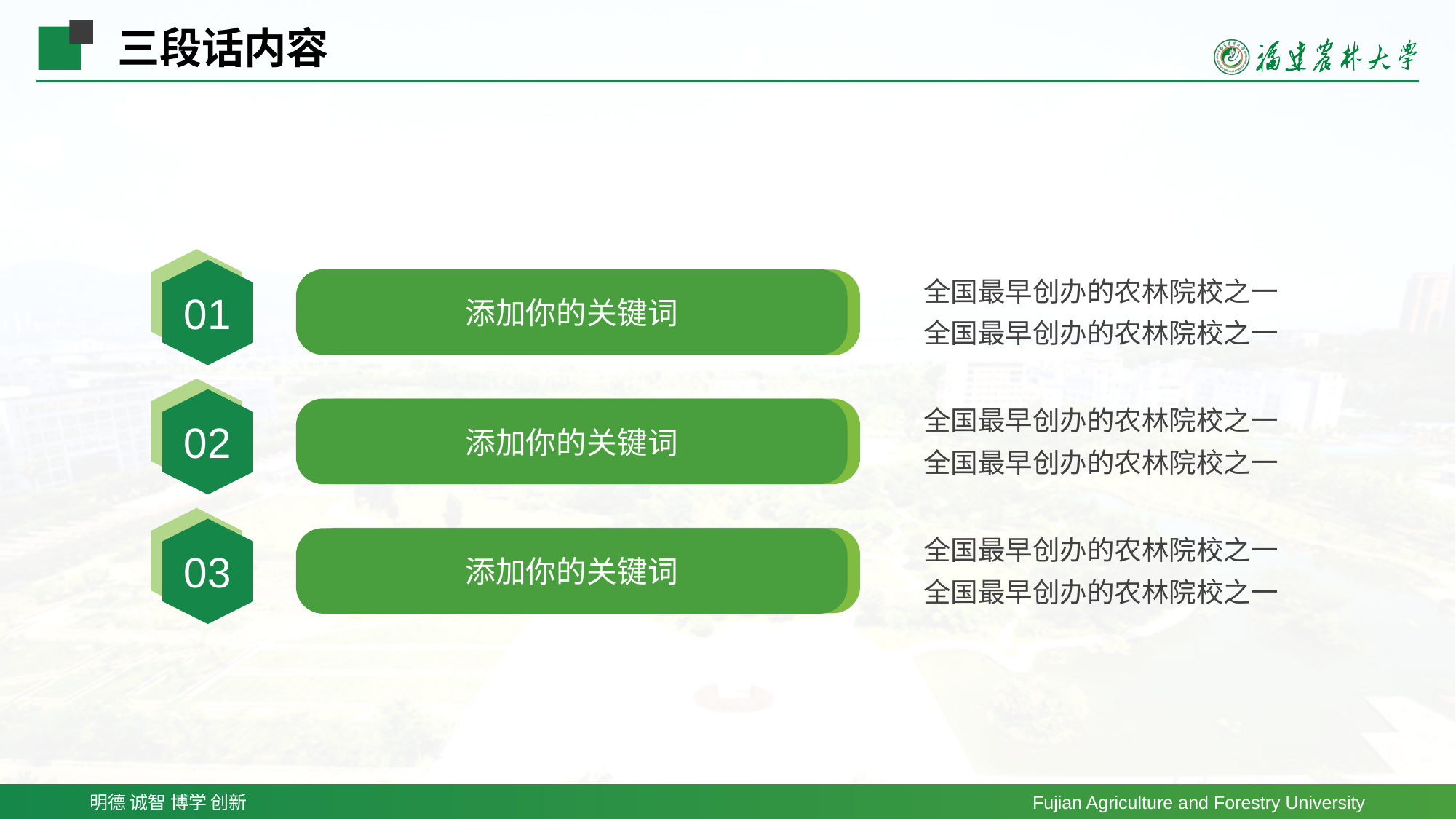

三段话内容

全国最早创办的农林院校之一
全国最早创办的农林院校之一
添加你的关键词
添加你的关键词
01

全国最早创办的农林院校之一
全国最早创办的农林院校之一
添加你的关键词
添加你的关键词
02

添加你的关键词
全国最早创办的农林院校之一
全国最早创办的农林院校之一
添加你的关键词
03